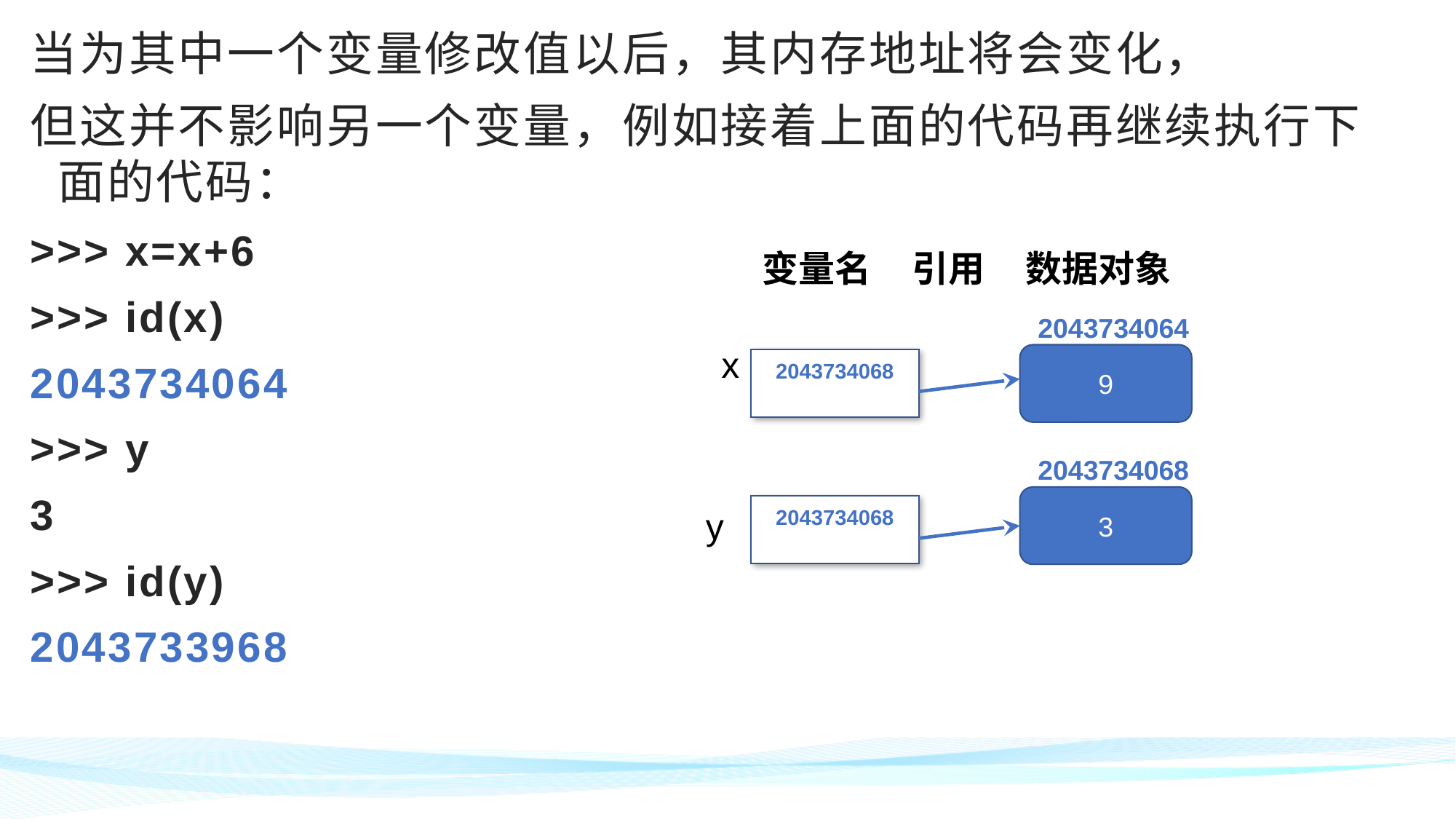

当为其中一个变量修改值以后，其内存地址将会变化，
但这并不影响另一个变量，例如接着上面的代码再继续执行下面的代码：
>>> x=x+6
>>> id(x)
2043734064
>>> y
3
>>> id(y)
2043733968
变量名     引用     数据对象
2043734064
x
9
2043734068

2043734068
3
2043734068

y